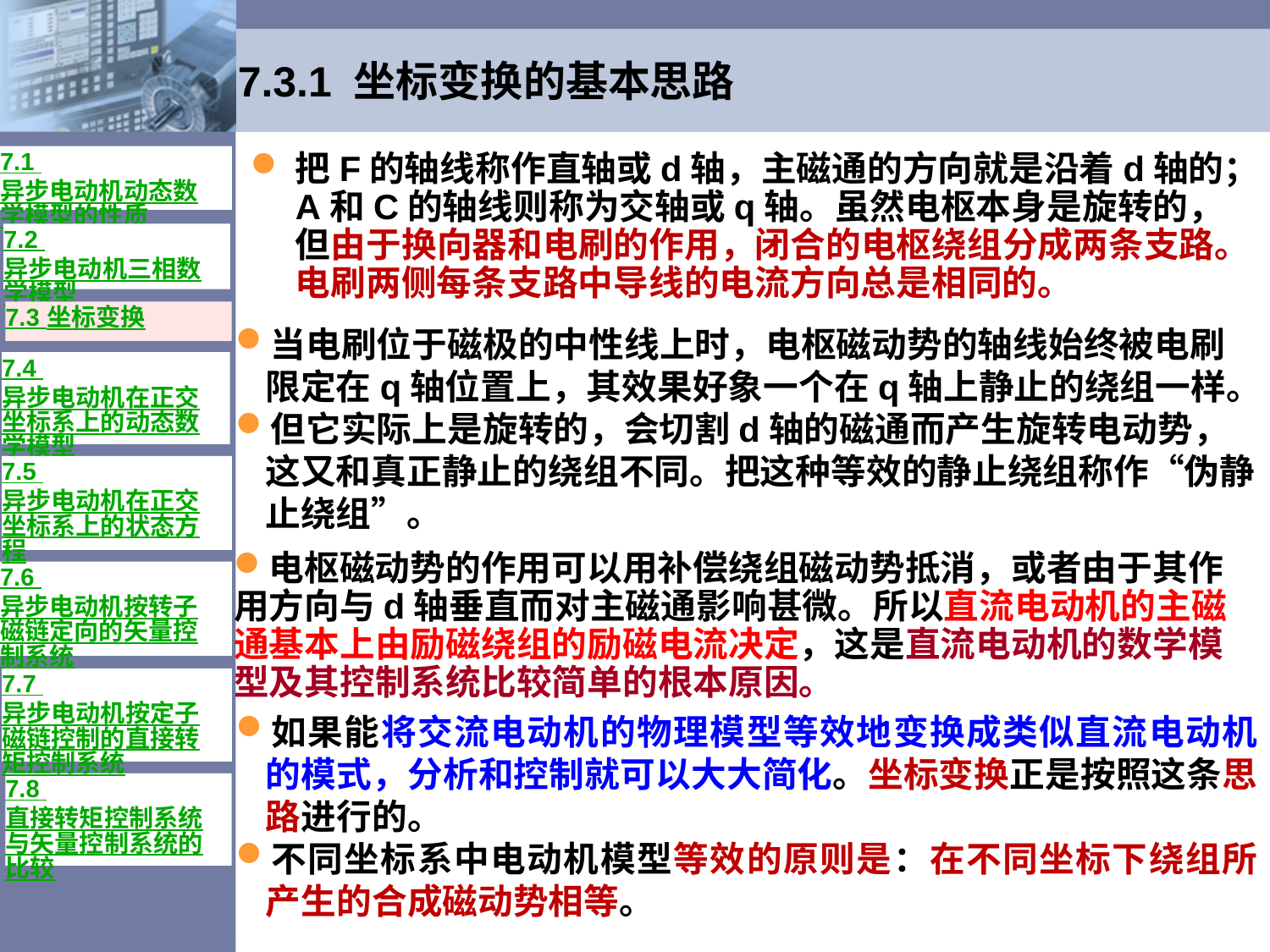

# 7.3.1 坐标变换的基本思路
7.1 异步电动机动态数学模型的性质
把F的轴线称作直轴或d轴，主磁通的方向就是沿着d轴的；A和C的轴线则称为交轴或q轴。虽然电枢本身是旋转的，但由于换向器和电刷的作用，闭合的电枢绕组分成两条支路。电刷两侧每条支路中导线的电流方向总是相同的。
7.2 异步电动机三相数学模型
7.3 坐标变换
当电刷位于磁极的中性线上时，电枢磁动势的轴线始终被电刷限定在q轴位置上，其效果好象一个在q轴上静止的绕组一样。
但它实际上是旋转的，会切割d轴的磁通而产生旋转电动势，这又和真正静止的绕组不同。把这种等效的静止绕组称作“伪静止绕组”。
7.4 异步电动机在正交坐标系上的动态数学模型
7.5 异步电动机在正交坐标系上的状态方程
电枢磁动势的作用可以用补偿绕组磁动势抵消，或者由于其作用方向与d轴垂直而对主磁通影响甚微。所以直流电动机的主磁通基本上由励磁绕组的励磁电流决定，这是直流电动机的数学模型及其控制系统比较简单的根本原因。
7.6 异步电动机按转子磁链定向的矢量控制系统
7.7 异步电动机按定子磁链控制的直接转矩控制系统
如果能将交流电动机的物理模型等效地变换成类似直流电动机的模式，分析和控制就可以大大简化。坐标变换正是按照这条思路进行的。
不同坐标系中电动机模型等效的原则是：在不同坐标下绕组所产生的合成磁动势相等。
7.8 直接转矩控制系统与矢量控制系统的比较